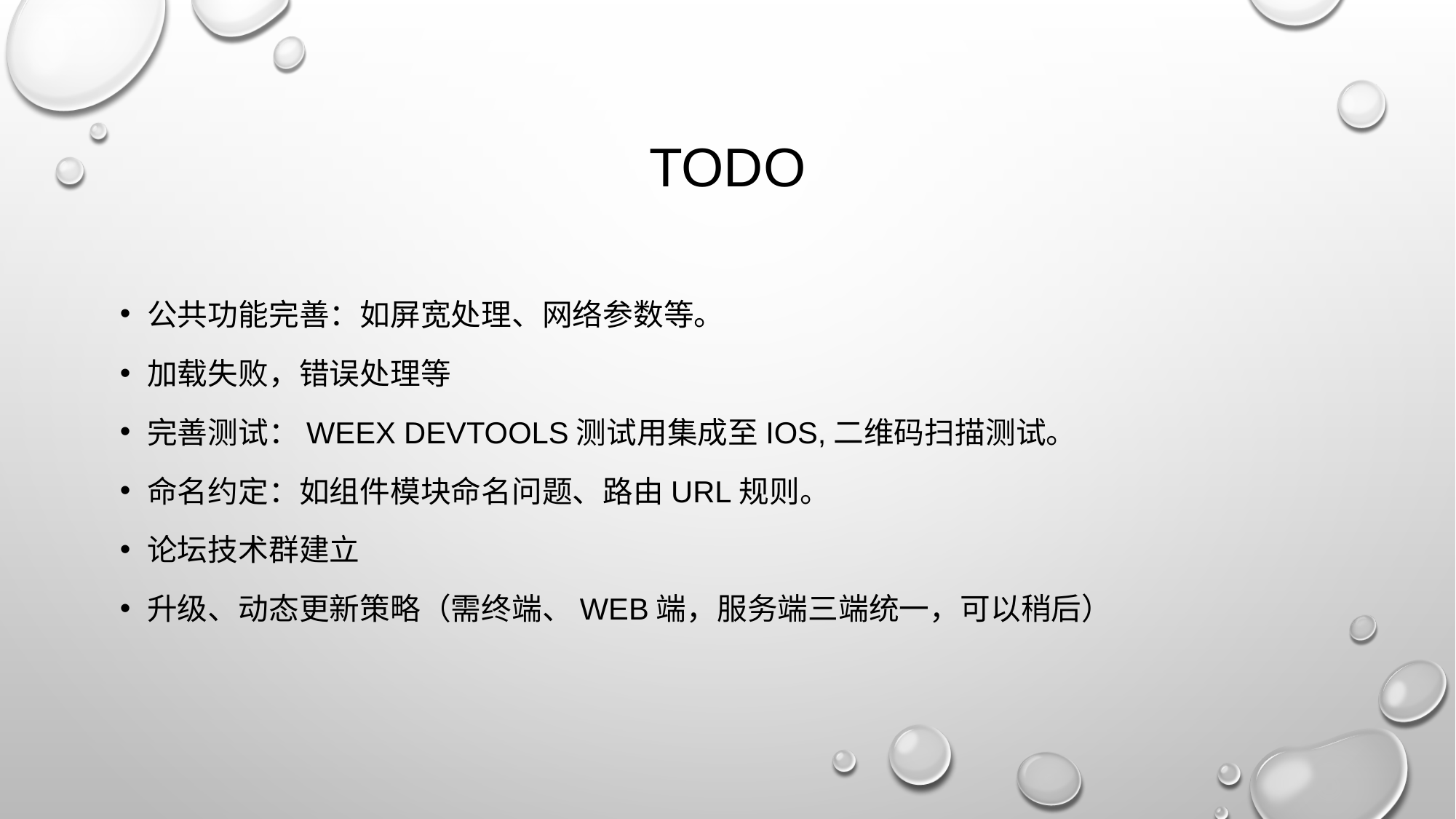

# TODO
公共功能完善：如屏宽处理、网络参数等。
加载失败，错误处理等
完善测试：Weex Devtools测试用集成至iOS,二维码扫描测试。
命名约定：如组件模块命名问题、路由URL规则。
论坛技术群建立
升级、动态更新策略（需终端、web端，服务端三端统一，可以稍后）